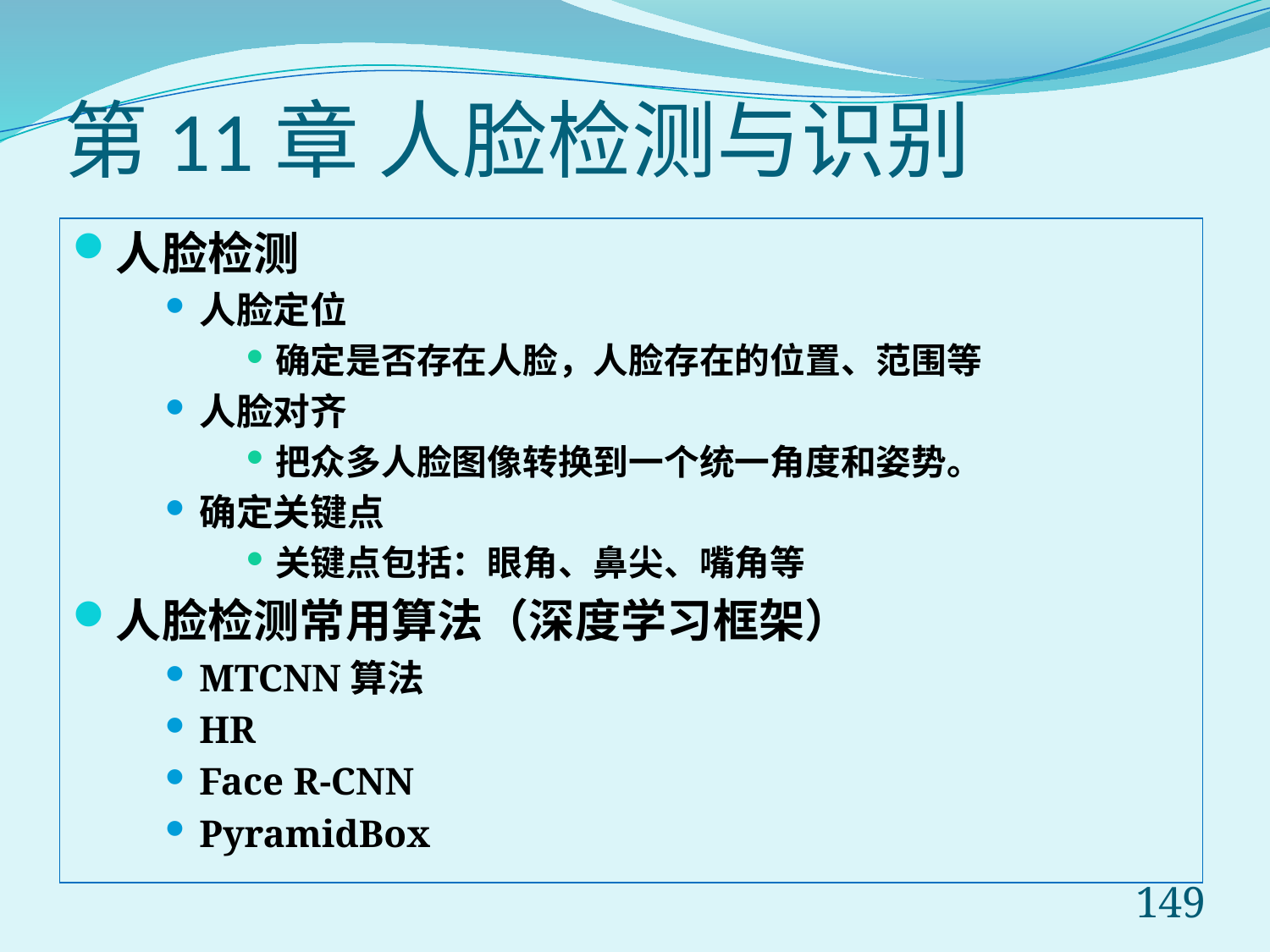

# 第11章 人脸检测与识别
人脸检测
人脸定位
确定是否存在人脸，人脸存在的位置、范围等
人脸对齐
把众多人脸图像转换到一个统一角度和姿势。
确定关键点
关键点包括：眼角、鼻尖、嘴角等
人脸检测常用算法（深度学习框架）
MTCNN算法
HR
Face R-CNN
PyramidBox

149